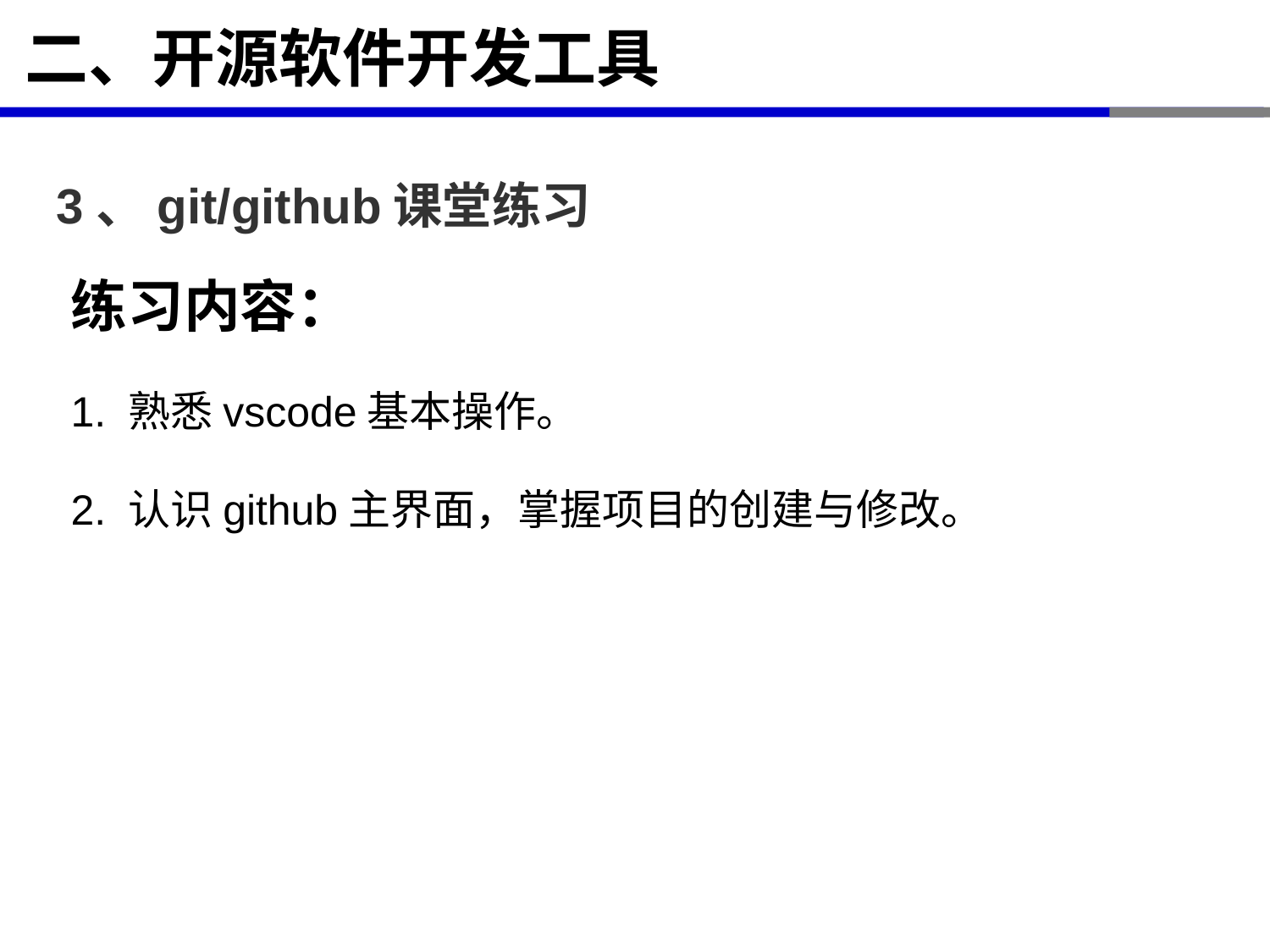

# 二、开源软件开发工具
3、git/github课堂练习
练习内容：
1. 熟悉vscode基本操作。
2. 认识github主界面，掌握项目的创建与修改。